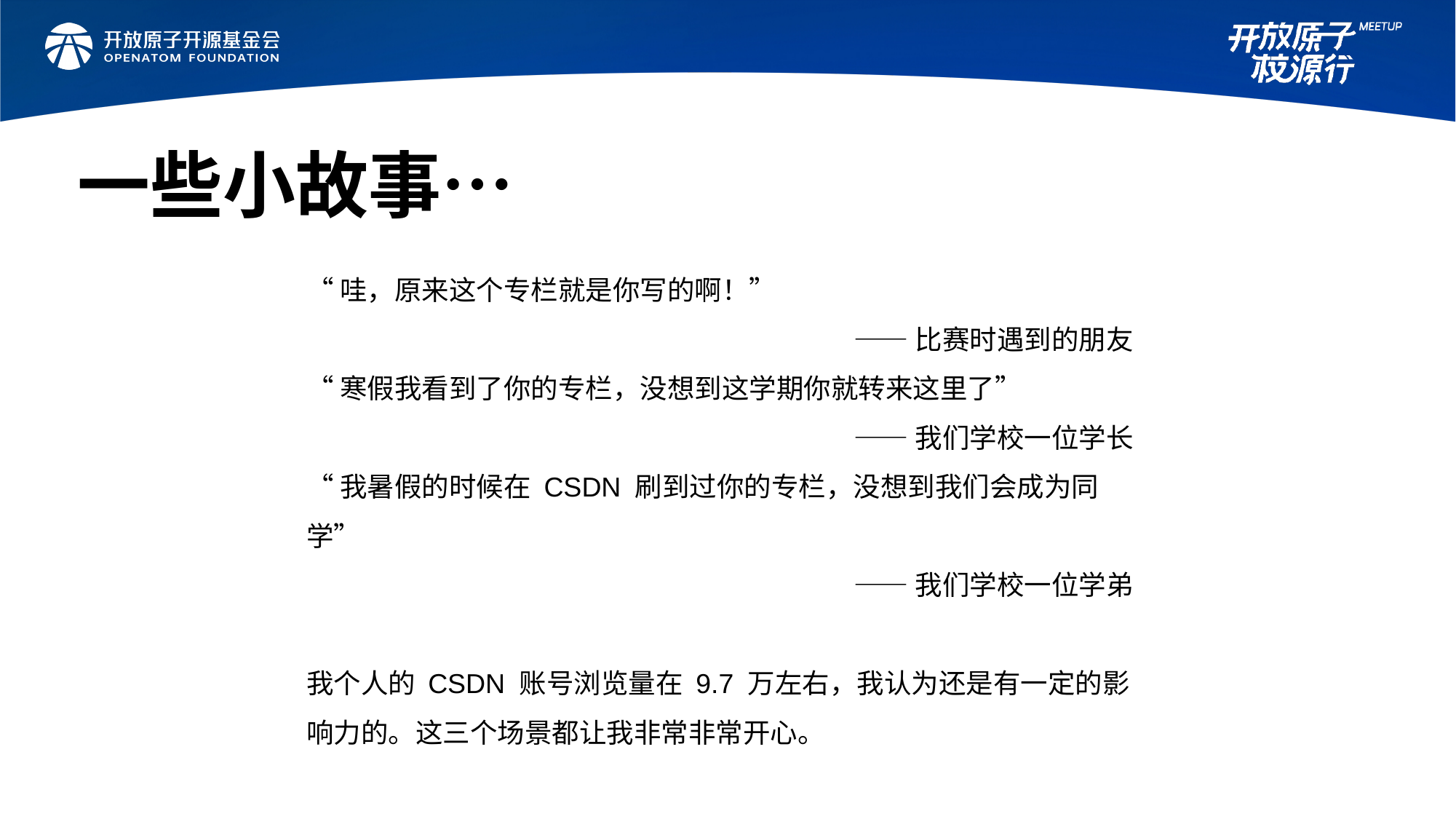

一些小故事…
“哇，原来这个专栏就是你写的啊！”
——比赛时遇到的朋友
“寒假我看到了你的专栏，没想到这学期你就转来这里了”
——我们学校一位学长
“我暑假的时候在 CSDN 刷到过你的专栏，没想到我们会成为同学”
——我们学校一位学弟

我个人的 CSDN 账号浏览量在 9.7 万左右，我认为还是有一定的影响力的。这三个场景都让我非常非常开心。